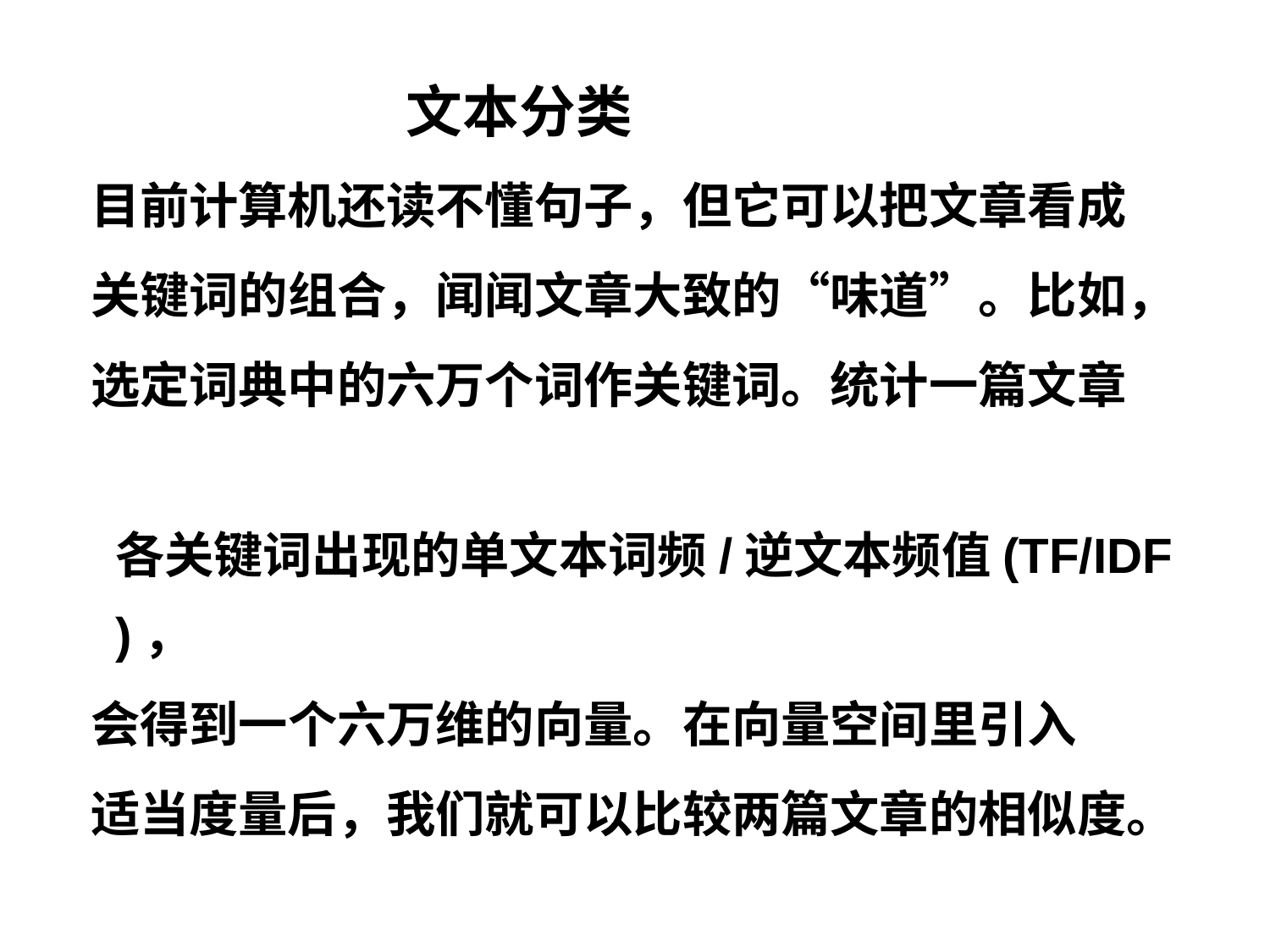

文本分类
 目前计算机还读不懂句子，但它可以把文章看成
 关键词的组合，闻闻文章大致的“味道”。比如，
 选定词典中的六万个词作关键词。统计一篇文章
 各关键词出现的单文本词频/逆文本频值(TF/IDF)，
 会得到一个六万维的向量。在向量空间里引入
 适当度量后，我们就可以比较两篇文章的相似度。